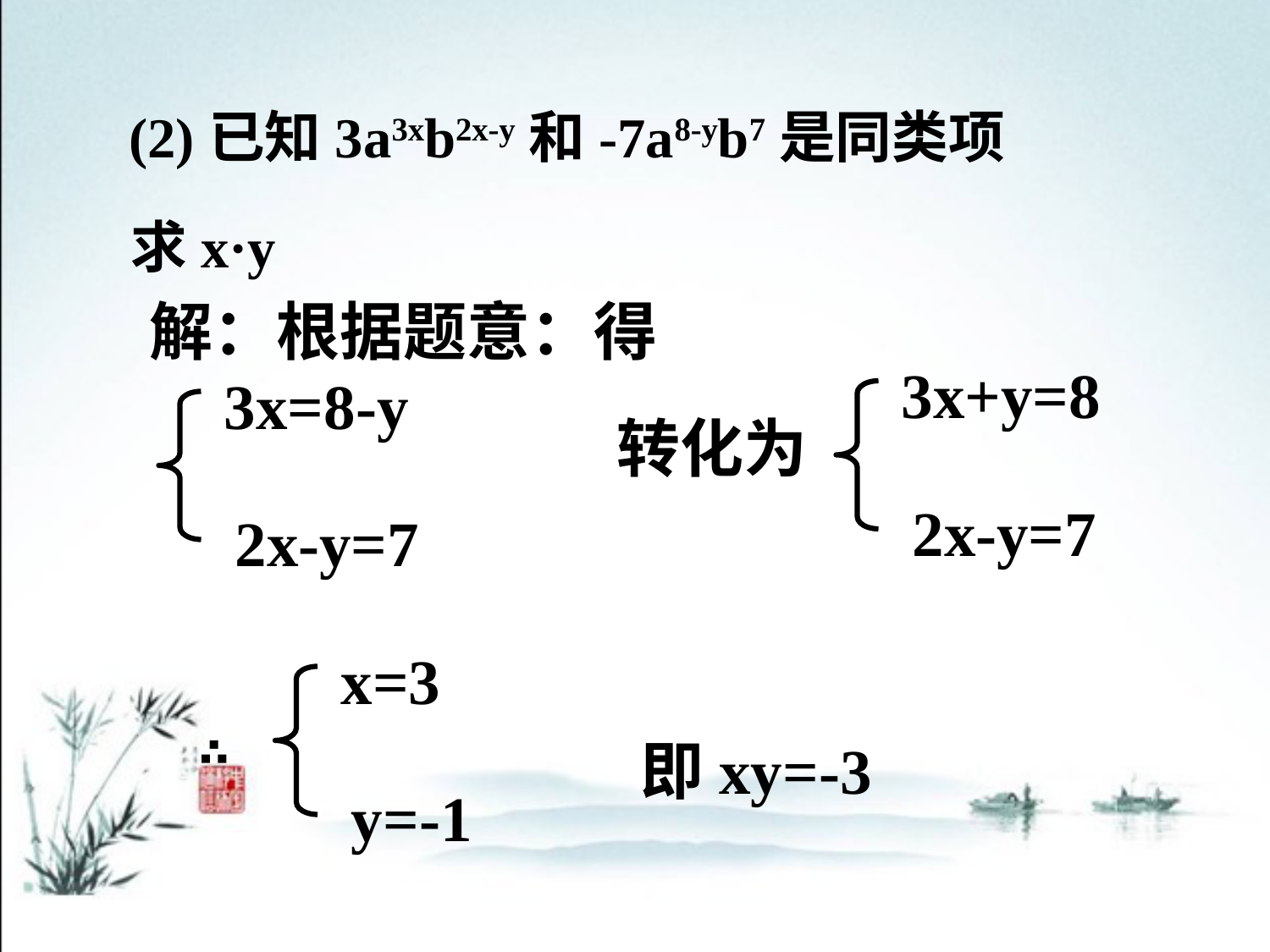

(2)已知3a3xb2x-y和-7a8-yb7是同类项
求x·y
解：根据题意：得
3x=8-y

2x-y=7
3x+y=8

2x-y=7
转化为
x=3

y=-1
∴
即xy=-3